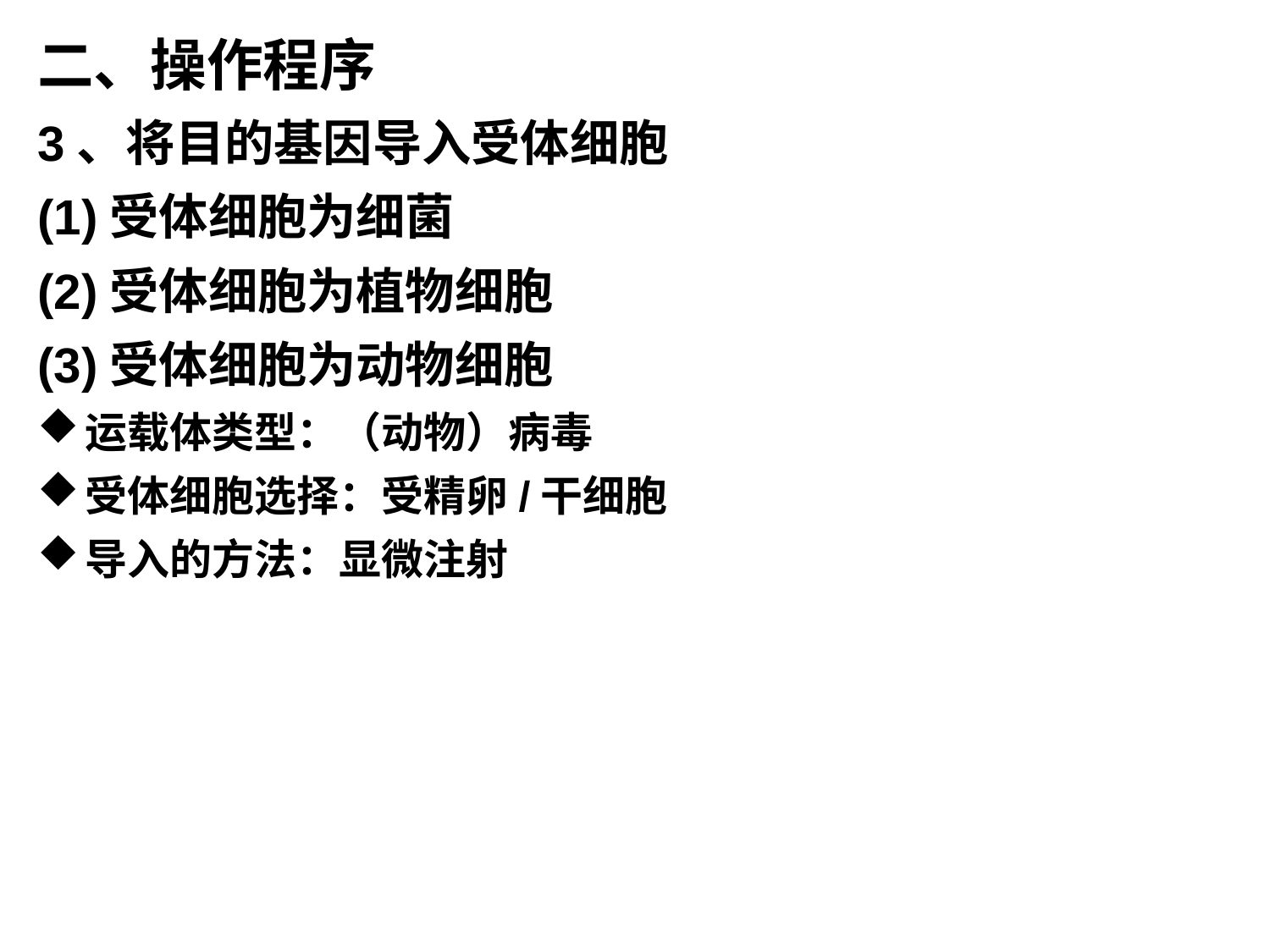

二、操作程序
3、将目的基因导入受体细胞
(1)受体细胞为细菌
(2)受体细胞为植物细胞
(3)受体细胞为动物细胞
运载体类型：（动物）病毒
受体细胞选择：受精卵/干细胞
导入的方法：显微注射